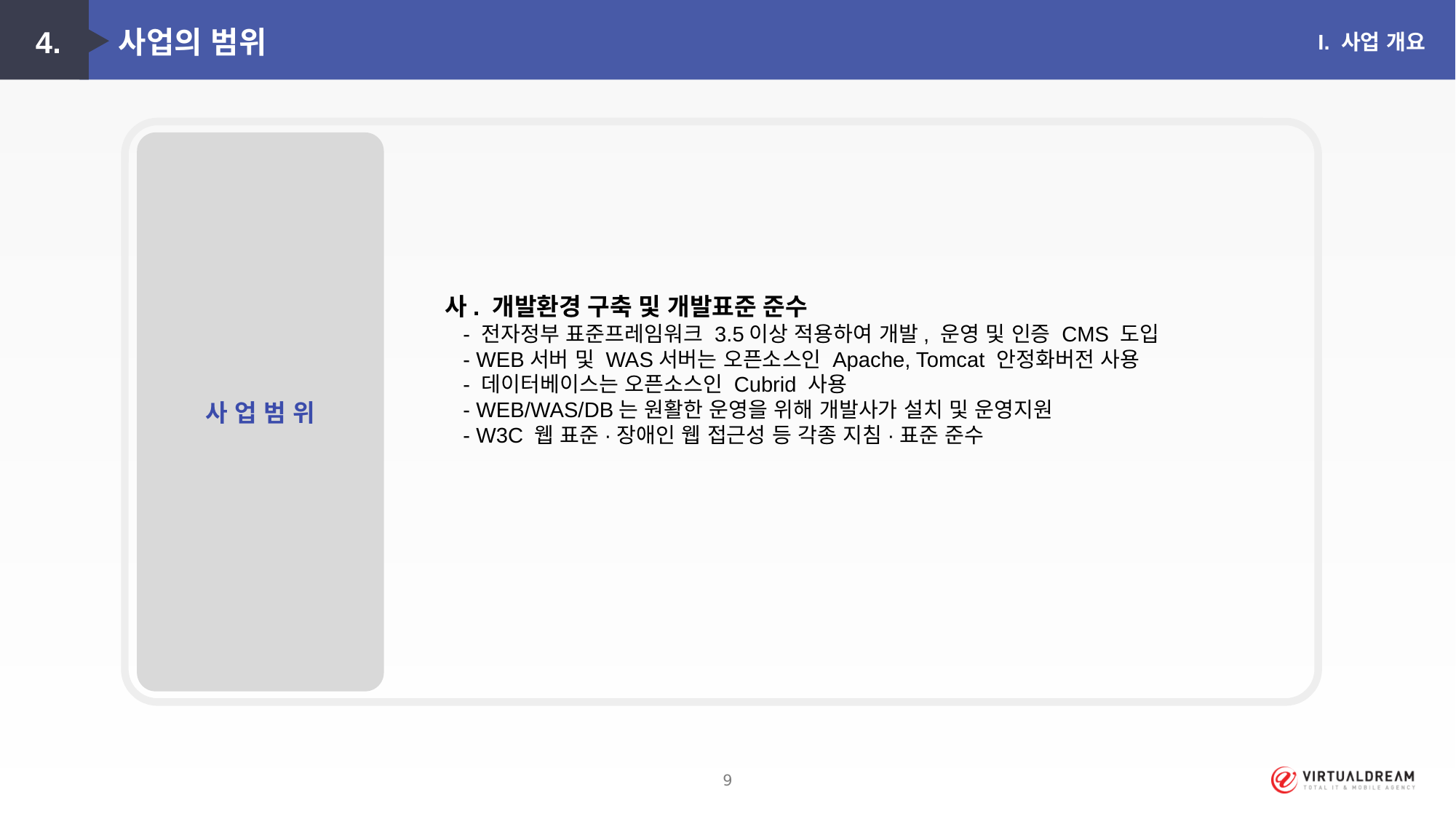

4.      사업의 범위
I. 사업 개요

사 업 범 위
사. 개발환경 구축 및 개발표준 준수
   - 전자정부 표준프레임워크 3.5이상 적용하여 개발, 운영 및 인증 CMS 도입
   - WEB서버 및 WAS서버는 오픈소스인 Apache, Tomcat 안정화버전 사용
   - 데이터베이스는 오픈소스인 Cubrid 사용
   - WEB/WAS/DB는 원활한 운영을 위해 개발사가 설치 및 운영지원
   - W3C 웹 표준·장애인 웹 접근성 등 각종 지침·표준 준수